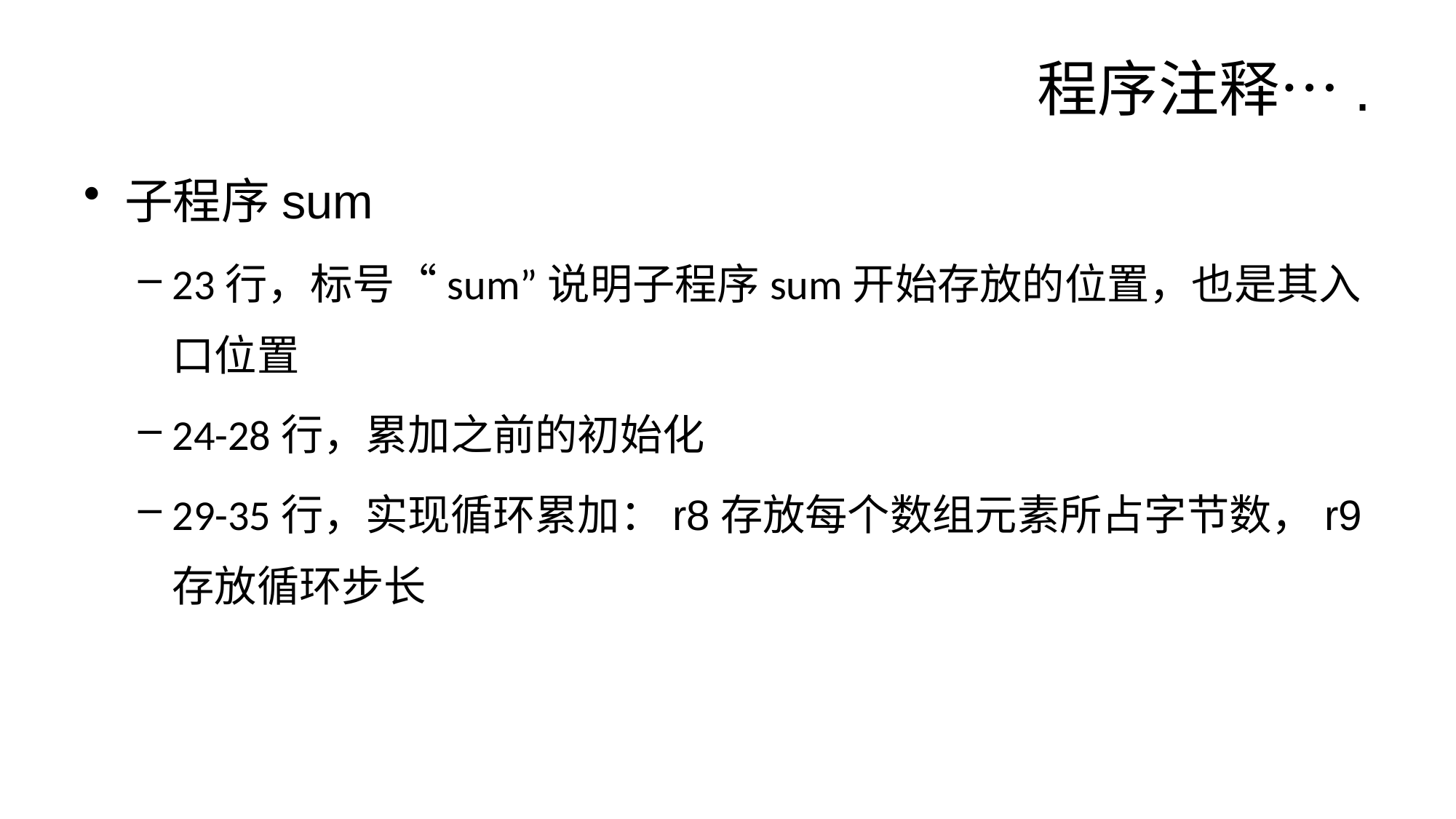

# 程序注释….
子程序sum
23行，标号“sum”说明子程序sum开始存放的位置，也是其入口位置
24-28行，累加之前的初始化
29-35行，实现循环累加：r8存放每个数组元素所占字节数，r9存放循环步长